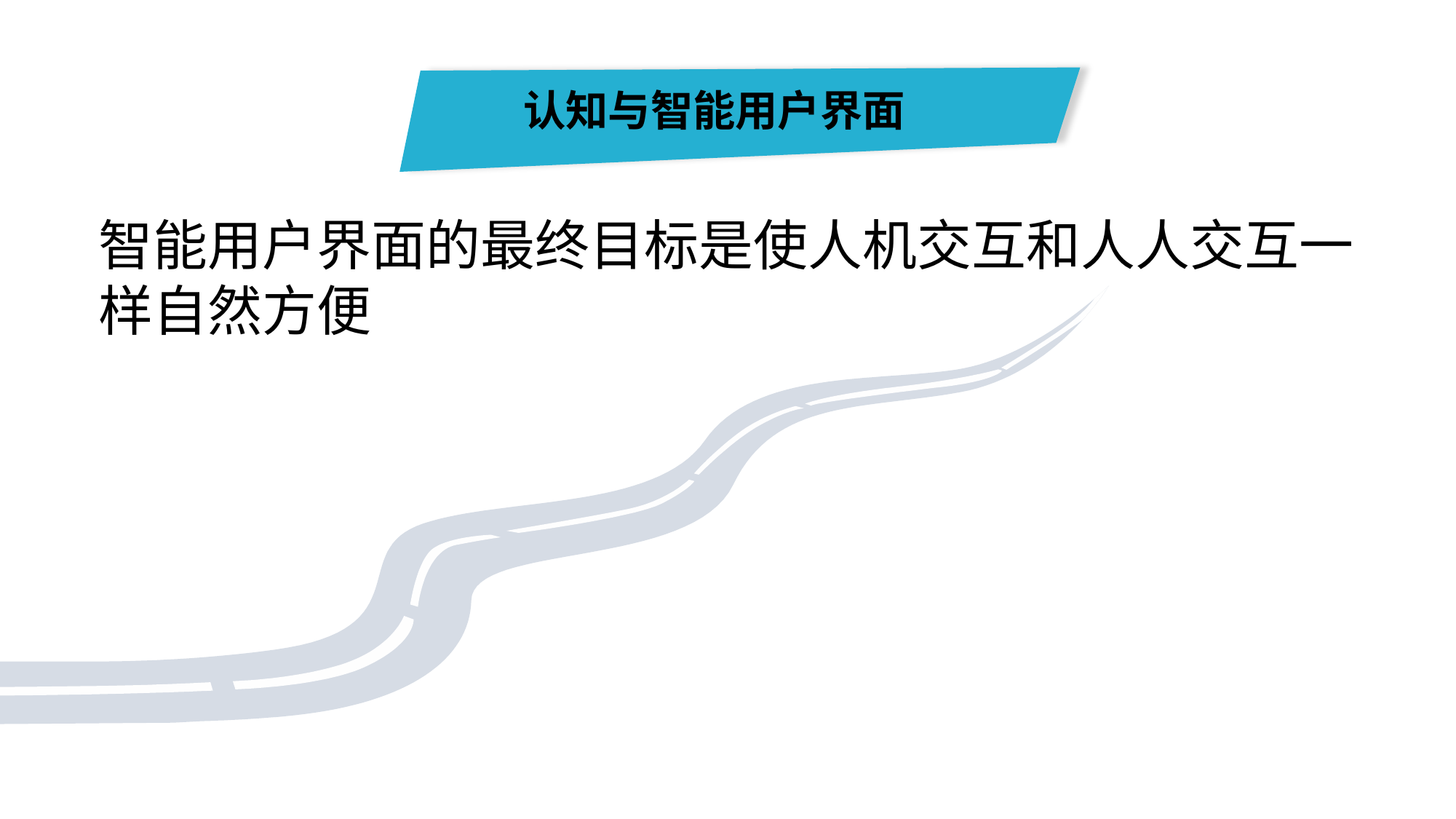

认知与智能用户界面
智能用户界面的最终目标是使人机交互和人人交互一样自然方便